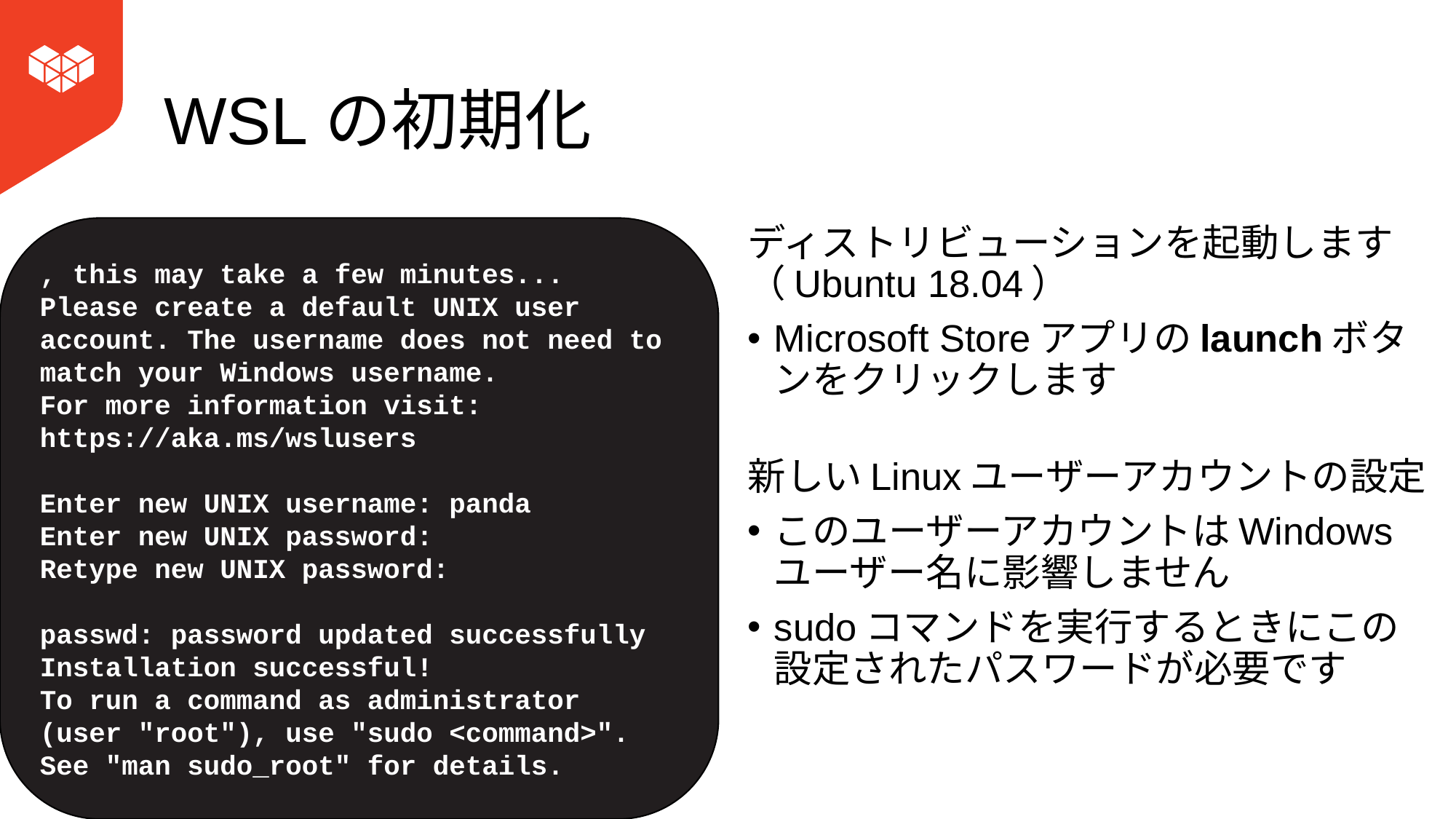

# WSLの初期化
, this may take a few minutes...
Please create a default UNIX user account. The username does not need to match your Windows username.
For more information visit: https://aka.ms/wslusers

Enter new UNIX username: panda
Enter new UNIX password:
Retype new UNIX password:

passwd: password updated successfully
Installation successful!
To run a command as administrator (user "root"), use "sudo <command>".
See "man sudo_root" for details.
ディストリビューションを起動します（Ubuntu 18.04）
Microsoft Storeアプリのlaunchボタンをクリックします

新しいLinuxユーザーアカウントの設定
このユーザーアカウントはWindowsユーザー名に影響しません
sudoコマンドを実行するときにこの設定されたパスワードが必要です